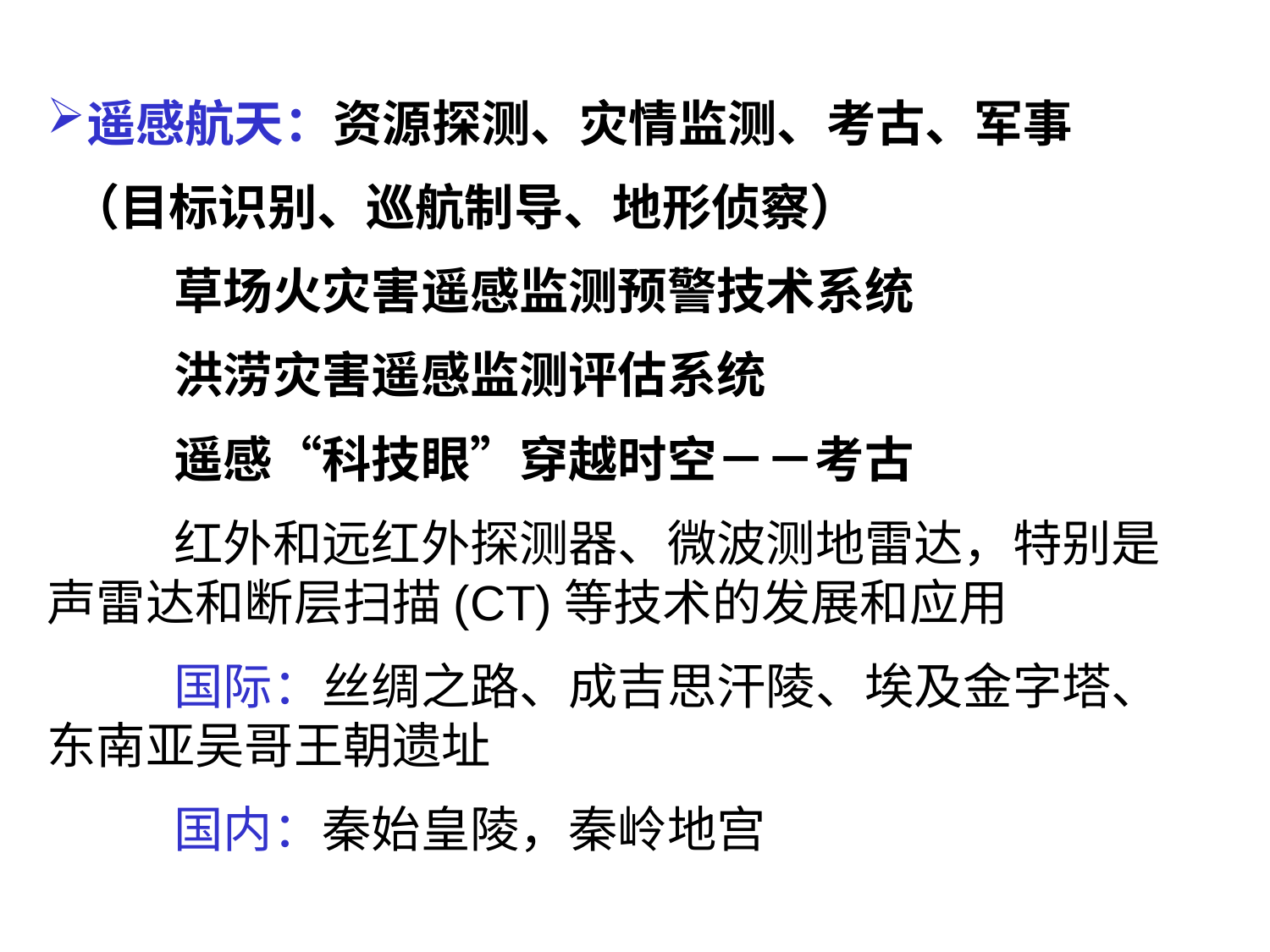

遥感航天：资源探测、灾情监测、考古、军事
 （目标识别、巡航制导、地形侦察）
	草场火灾害遥感监测预警技术系统
	洪涝灾害遥感监测评估系统
	遥感“科技眼”穿越时空－－考古
	红外和远红外探测器、微波测地雷达，特别是声雷达和断层扫描(CT)等技术的发展和应用
	国际：丝绸之路、成吉思汗陵、埃及金字塔、东南亚吴哥王朝遗址
	国内：秦始皇陵，秦岭地宫